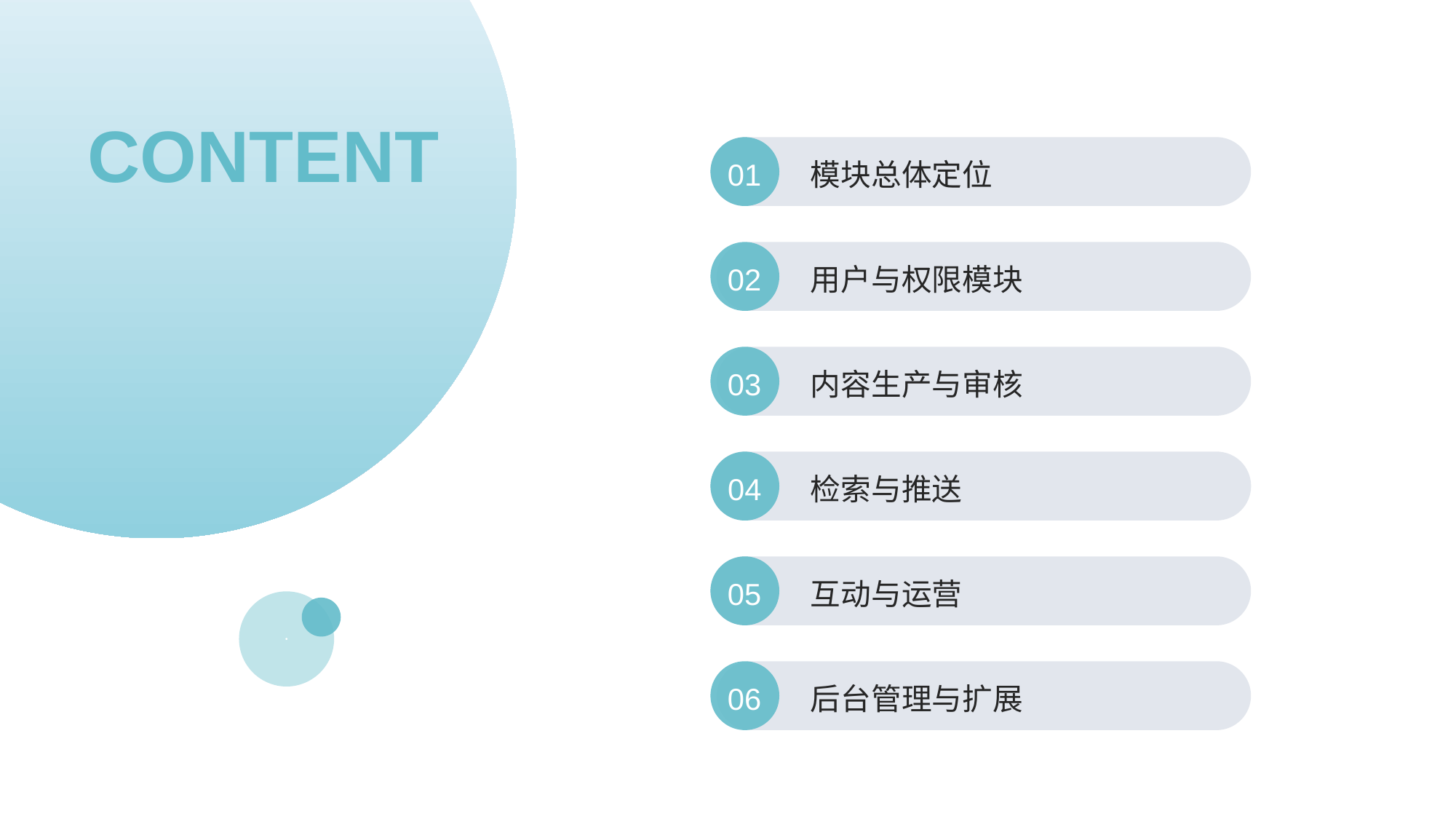

CONTENT

01
模块总体定位

02
用户与权限模块

03
内容生产与审核

04
检索与推送

05
互动与运营

06
后台管理与扩展